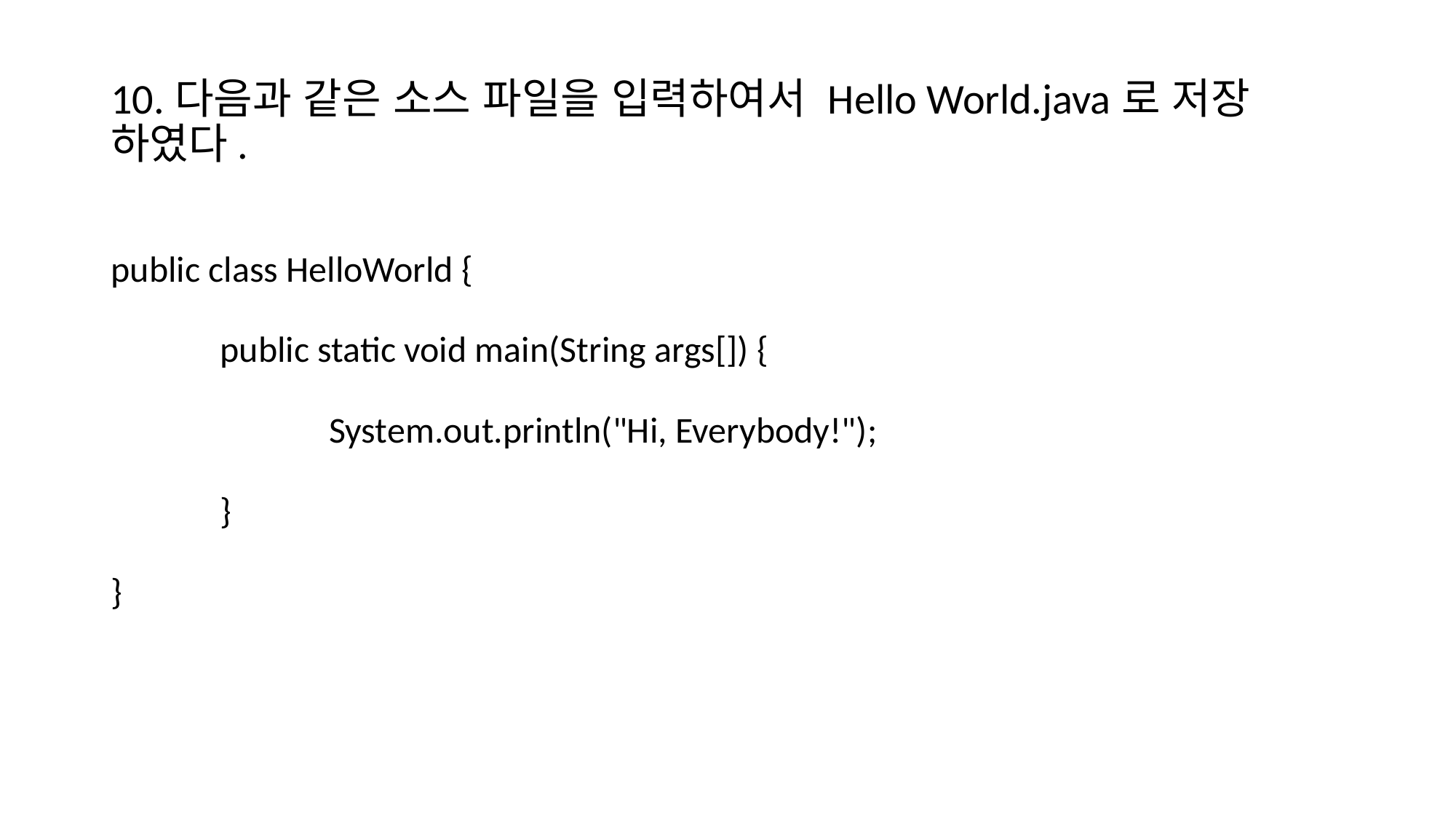

# 10.다음과 같은 소스 파일을 입력하여서 Hello World.java로 저장 하였다.
public class HelloWorld {
	public static void main(String args[]) {
		System.out.println("Hi, Everybody!");
	}
}